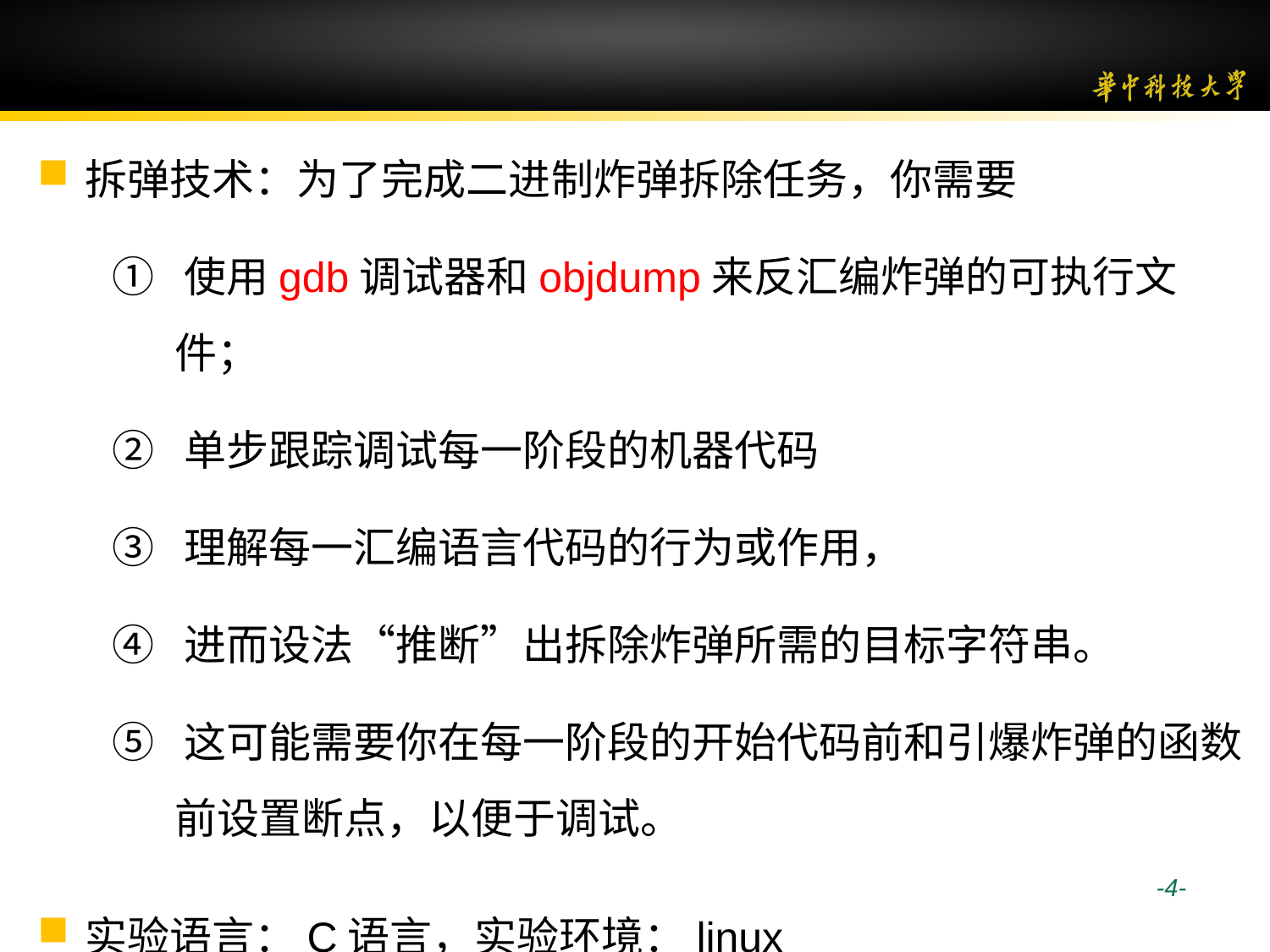

拆弹技术：为了完成二进制炸弹拆除任务，你需要
①  使用gdb调试器和objdump来反汇编炸弹的可执行文件；
②  单步跟踪调试每一阶段的机器代码
③  理解每一汇编语言代码的行为或作用，
④  进而设法“推断”出拆除炸弹所需的目标字符串。
⑤  这可能需要你在每一阶段的开始代码前和引爆炸弹的函数前设置断点，以便于调试。
实验语言：C语言，实验环境：linux

 -4-